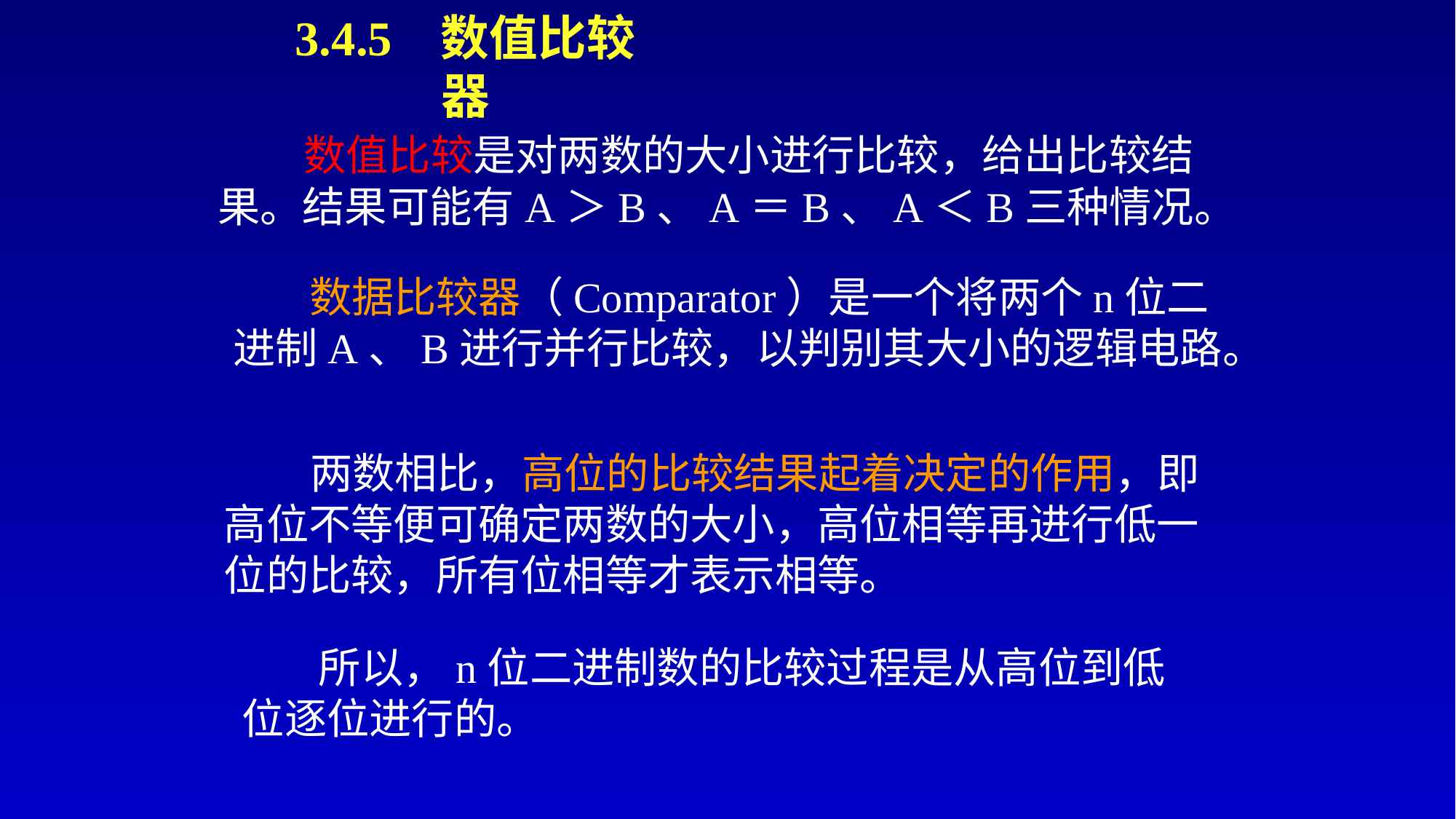

3.4.5   数值比较器
        数值比较是对两数的大小进行比较，给出比较结果。结果可能有A＞B、A＝B、A＜B三种情况。
       数据比较器（Comparator）是一个将两个n位二进制A、B进行并行比较，以判别其大小的逻辑电路。
        两数相比，高位的比较结果起着决定的作用，即高位不等便可确定两数的大小，高位相等再进行低一位的比较，所有位相等才表示相等。
       所以，n位二进制数的比较过程是从高位到低位逐位进行的。